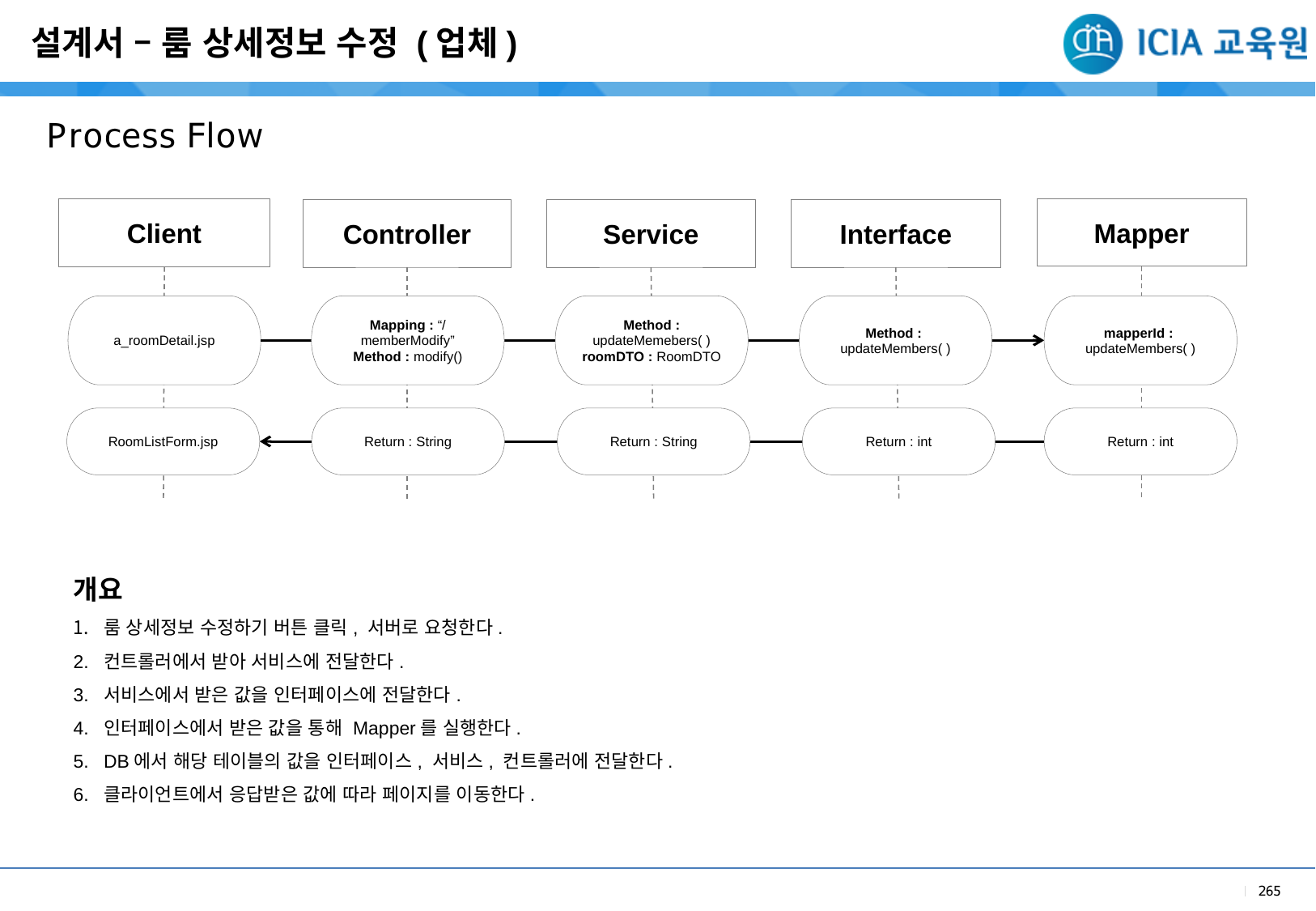

설계서 – 룸 상세정보 수정 (업체)
Process Flow
Client
Mapper
Controller
Service
Interface
Method : updateMemebers( )
roomDTO : RoomDTO
Method :
updateMembers( )
mapperId :
updateMembers( )
a_roomDetail.jsp
Mapping : “/memberModify”
Method : modify()
RoomListForm.jsp
Return : String
Return : String
Return : int
Return : int
개요
룸 상세정보 수정하기 버튼 클릭, 서버로 요청한다.
컨트롤러에서 받아 서비스에 전달한다.
서비스에서 받은 값을 인터페이스에 전달한다.
인터페이스에서 받은 값을 통해 Mapper를 실행한다.
DB에서 해당 테이블의 값을 인터페이스, 서비스, 컨트롤러에 전달한다.
클라이언트에서 응답받은 값에 따라 페이지를 이동한다.